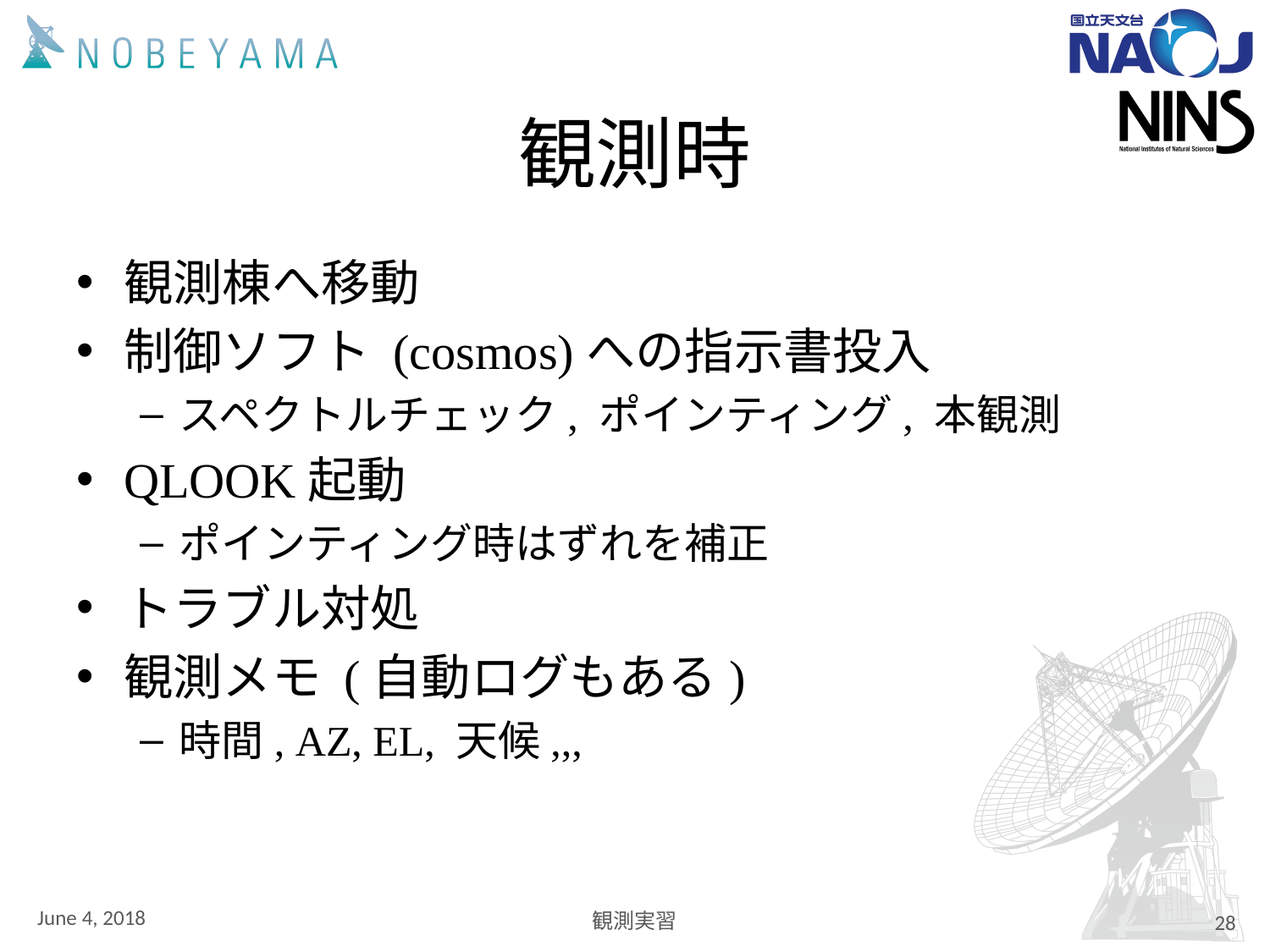

# 観測時
観測棟へ移動
制御ソフト (cosmos)への指示書投入
スペクトルチェック, ポインティング, 本観測
QLOOK起動
ポインティング時はずれを補正
トラブル対処
観測メモ (自動ログもある)
時間, AZ, EL, 天候,,,
June 4, 2018
観測実習
28